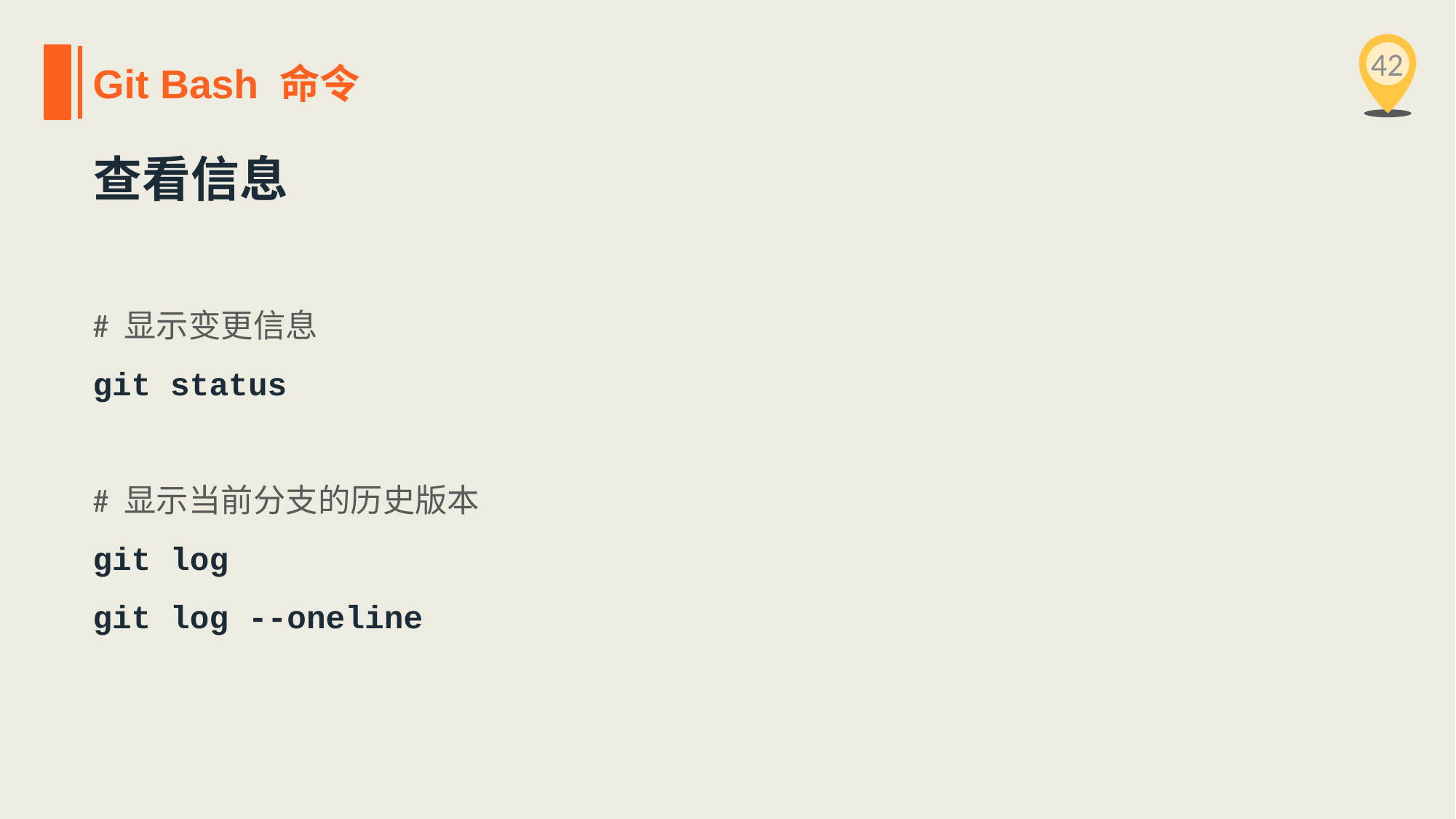

42

Git Bash 命令
查看信息
# 显示变更信息
git status

# 显示当前分支的历史版本
git log
git log --oneline